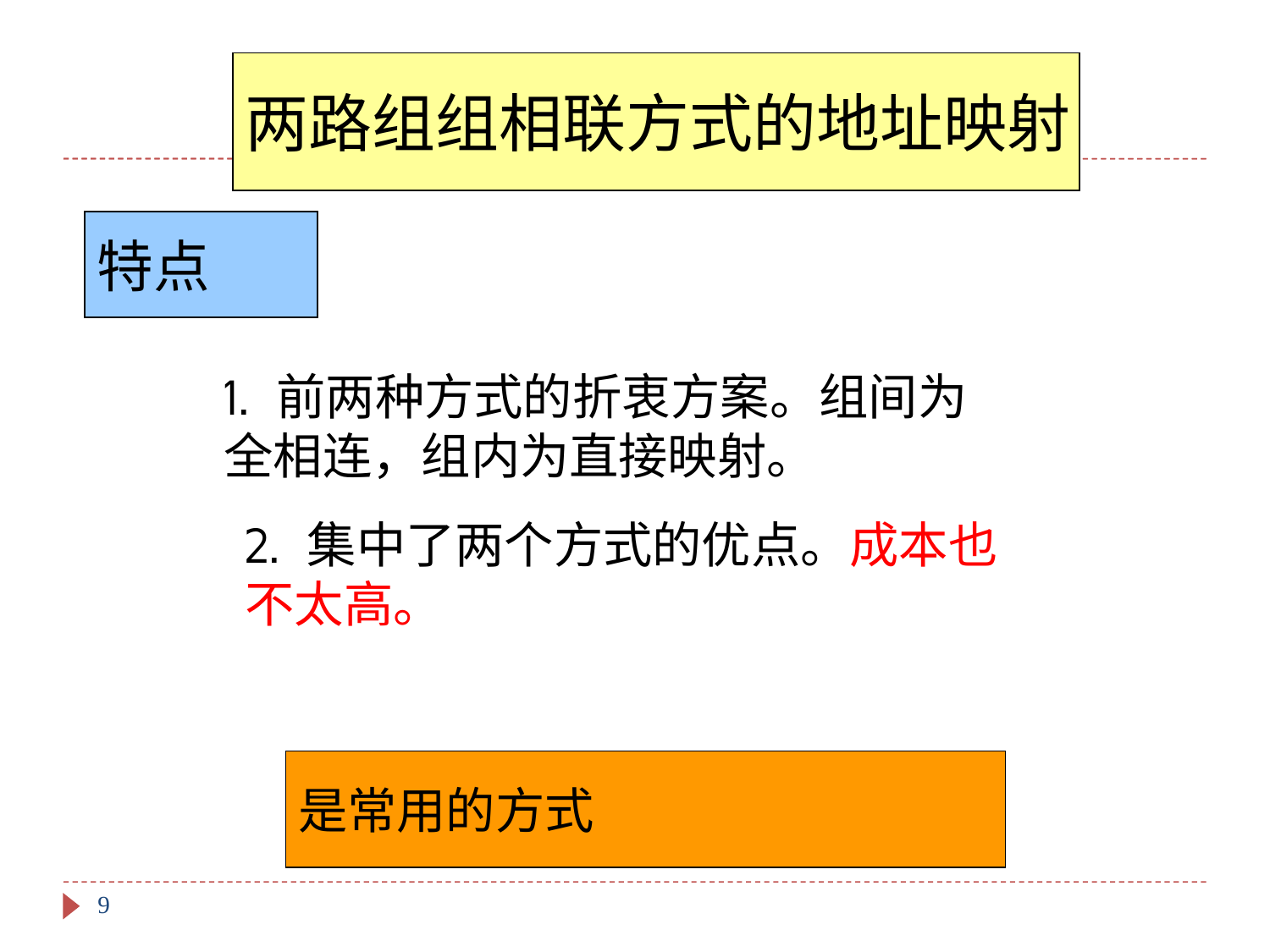

两路组组相联方式的地址映射
特点
1. 前两种方式的折衷方案。组间为全相连，组内为直接映射。
2. 集中了两个方式的优点。成本也不太高。
是常用的方式
9